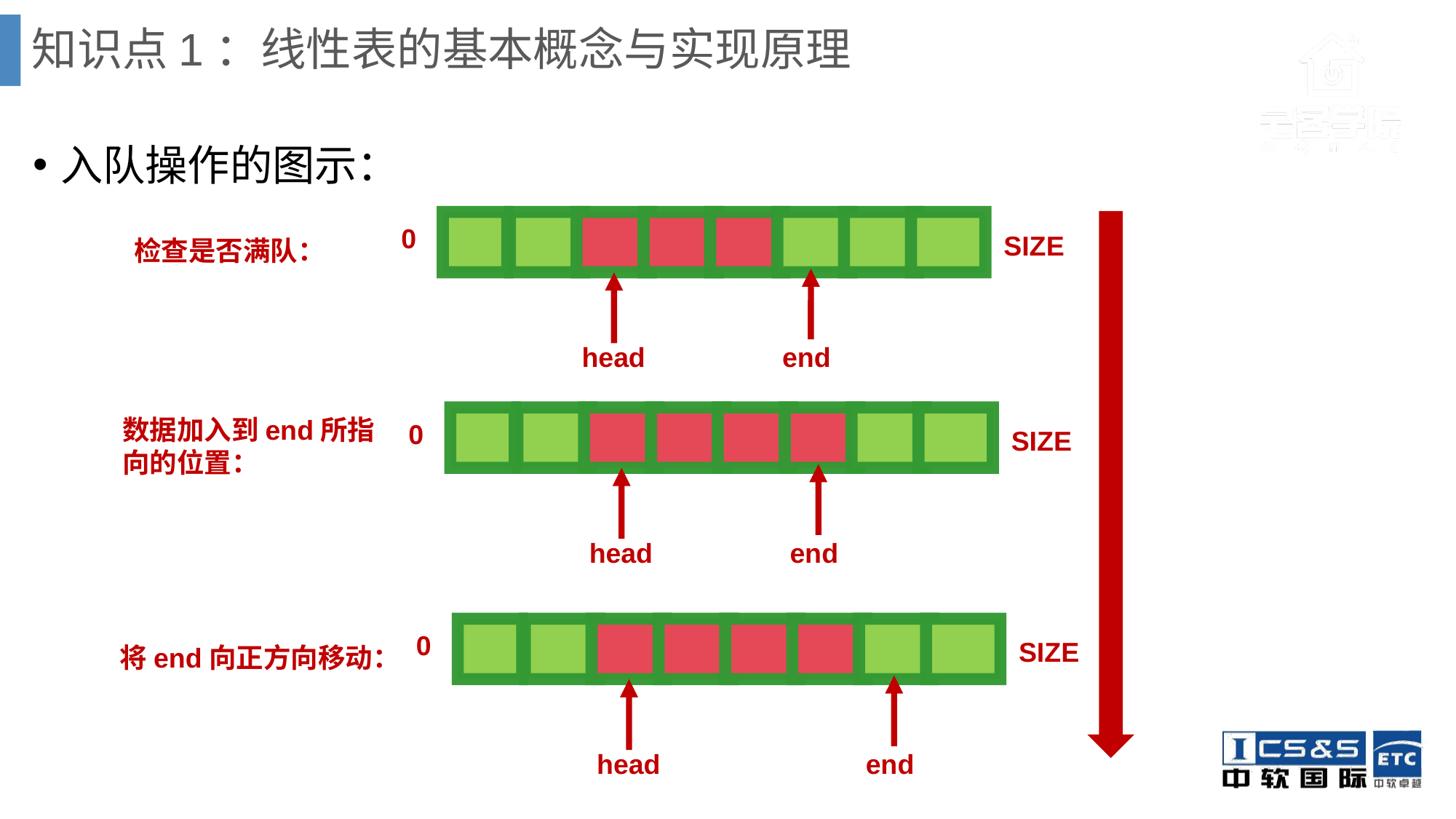

# 知识点1：线性表的基本概念与实现原理
入队操作的图示：

0
SIZE
检查是否满队：

head
end

数据加入到end所指向的位置：
0
SIZE

head
end

0
SIZE
将end向正方向移动：

head
end